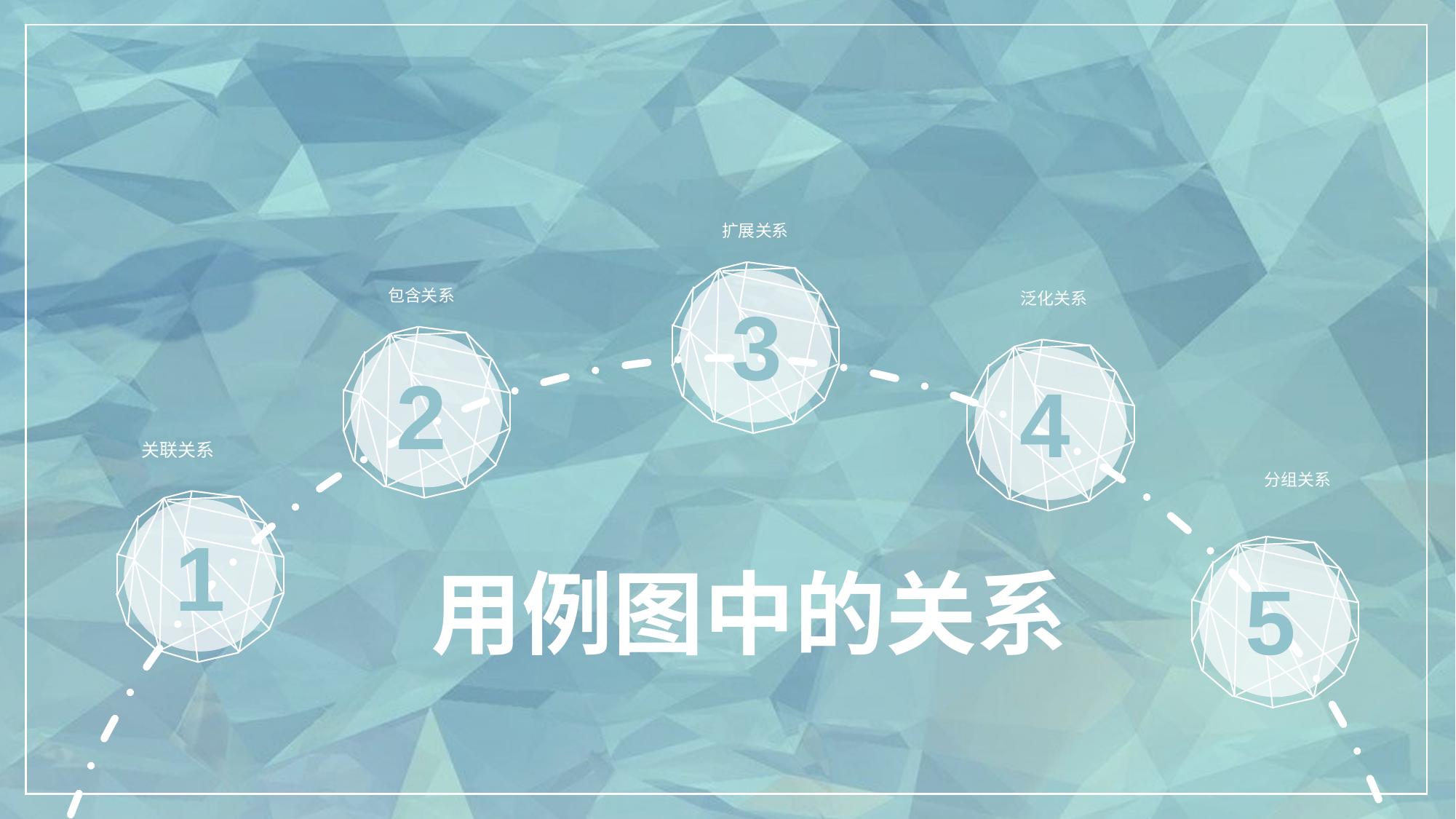

扩展关系

包含关系
泛化关系
3

2

4
关联关系
分组关系

1

用例图中的关系
5